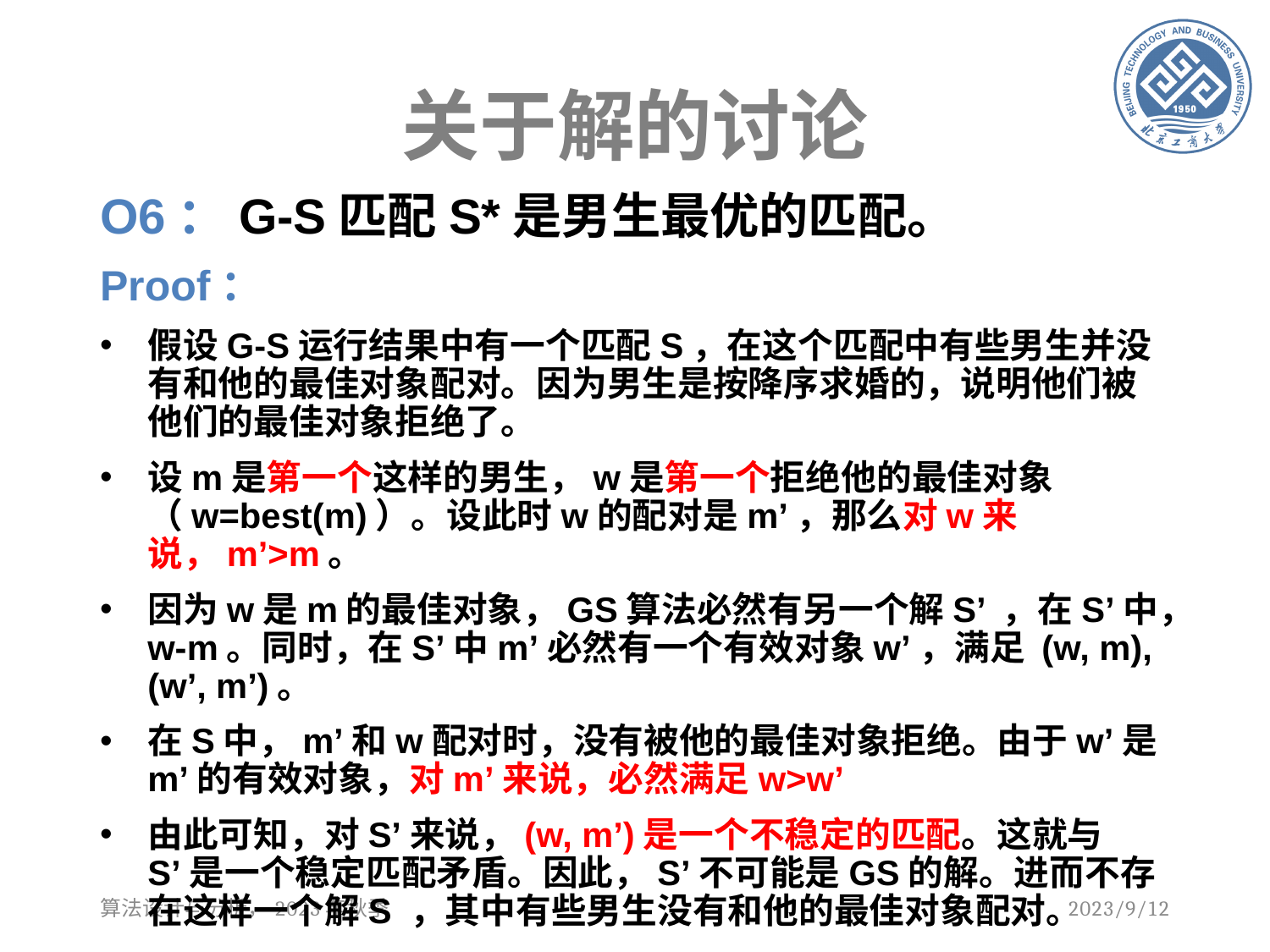

# 关于解的讨论
O6：G-S匹配S*是男生最优的匹配。
Proof：
假设G-S运行结果中有一个匹配S，在这个匹配中有些男生并没有和他的最佳对象配对。因为男生是按降序求婚的，说明他们被他们的最佳对象拒绝了。
设m是第一个这样的男生，w是第一个拒绝他的最佳对象（w=best(m)）。设此时w的配对是m’，那么对w来说，m’>m。
因为w是m的最佳对象，GS算法必然有另一个解S’ ，在S’中，w-m。同时，在S’中m’必然有一个有效对象w’，满足 (w, m), (w’, m’)。
在S中，m’和w配对时，没有被他的最佳对象拒绝。由于w’是m’的有效对象，对m’来说，必然满足w>w’
由此可知，对S’来说，(w, m’)是一个不稳定的匹配。这就与S’是一个稳定匹配矛盾。因此，S’不可能是GS的解。进而不存在这样一个解S ，其中有些男生没有和他的最佳对象配对。

算法设计与分析，2023年秋季
2023/9/12